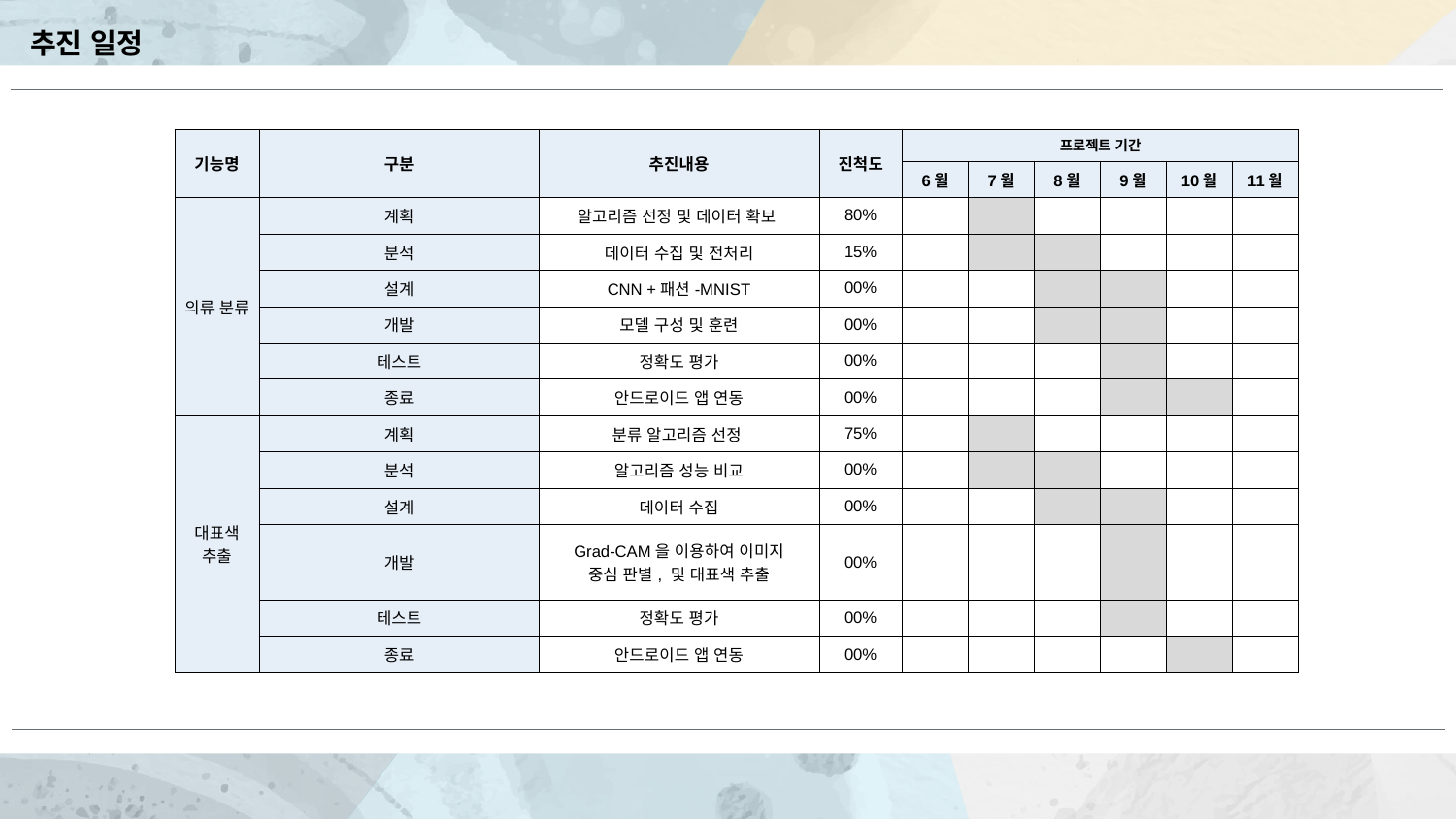

추진 일정
| 기능명 | 구분 | 추진내용 | 진척도 | 프로젝트 기간 |  |  |  |  |  |
| --- | --- | --- | --- | --- | --- | --- | --- | --- | --- |
|  |  |  |  | 6월 | 7월 | 8월 | 9월 | 10월 | 11월 |
| 의류 분류 | 계획 | 알고리즘 선정 및 데이터 확보 | 80% |  |  |  |  |  |  |
|  | 분석 | 데이터 수집 및 전처리 | 15% |  |  |  |  |  |  |
|  | 설계 | CNN +패션-MNIST | 00% |  |  |  |  |  |  |
|  | 개발 | 모델 구성 및 훈련 | 00% |  |  |  |  |  |  |
|  | 테스트 | 정확도 평가 | 00% |  |  |  |  |  |  |
|  | 종료 | 안드로이드 앱 연동 | 00% |  |  |  |  |  |  |
| 대표색 추출 | 계획 | 분류 알고리즘 선정 | 75% |  |  |  |  |  |  |
|  | 분석 | 알고리즘 성능 비교 | 00% |  |  |  |  |  |  |
|  | 설계 | 데이터 수집 | 00% |  |  |  |  |  |  |
|  | 개발 | Grad-CAM을 이용하여 이미지 중심 판별, 및 대표색 추출 | 00% |  |  |  |  |  |  |
|  | 테스트 | 정확도 평가 | 00% |  |  |  |  |  |  |
|  | 종료 | 안드로이드 앱 연동 | 00% |  |  |  |  |  |  |